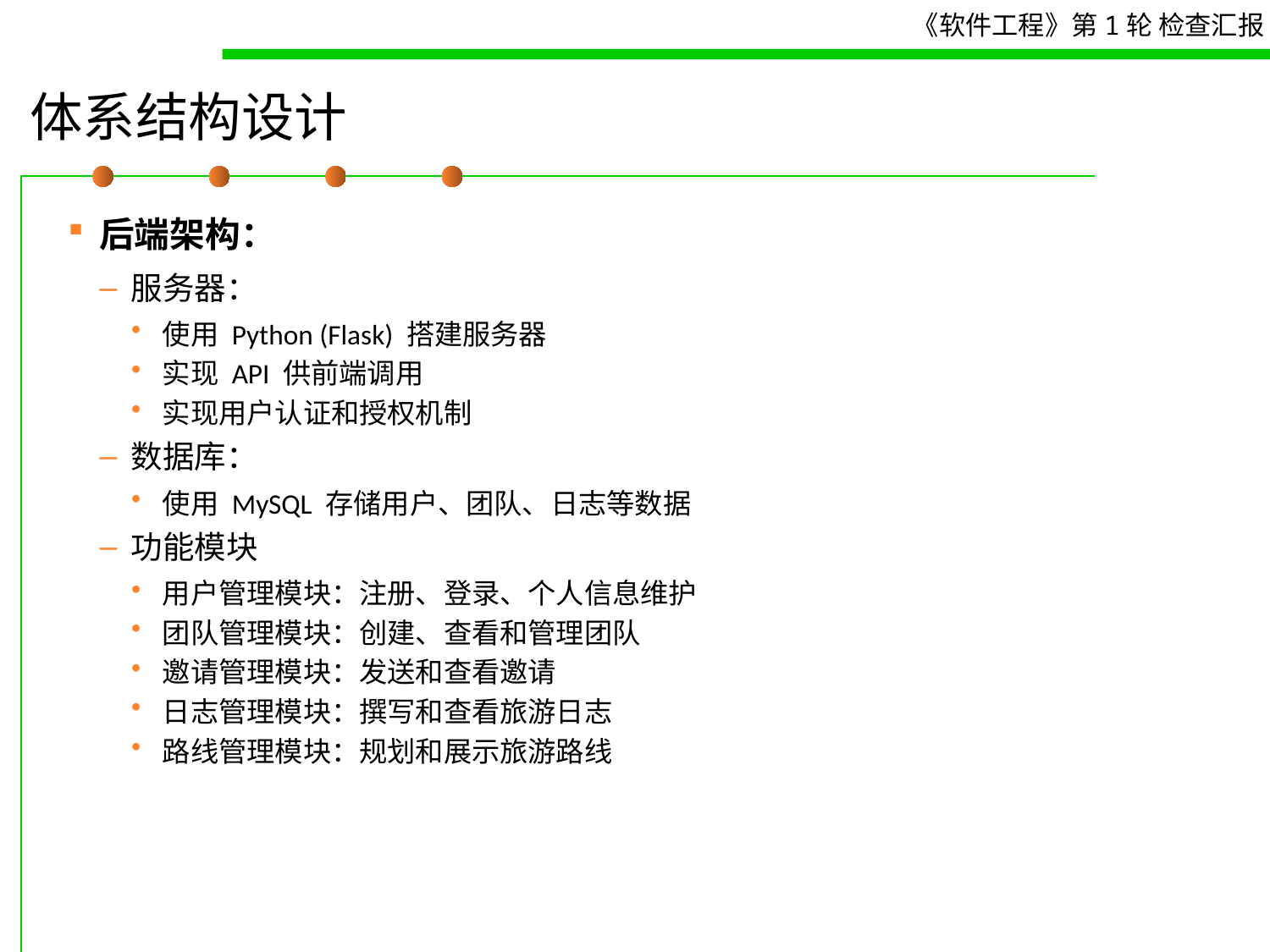

# 体系结构设计
后端架构：
服务器：
使用 Python (Flask) 搭建服务器
实现 API 供前端调用
实现用户认证和授权机制
数据库：
使用 MySQL 存储用户、团队、日志等数据
功能模块
用户管理模块：注册、登录、个人信息维护
团队管理模块：创建、查看和管理团队
邀请管理模块：发送和查看邀请
日志管理模块：撰写和查看旅游日志
路线管理模块：规划和展示旅游路线